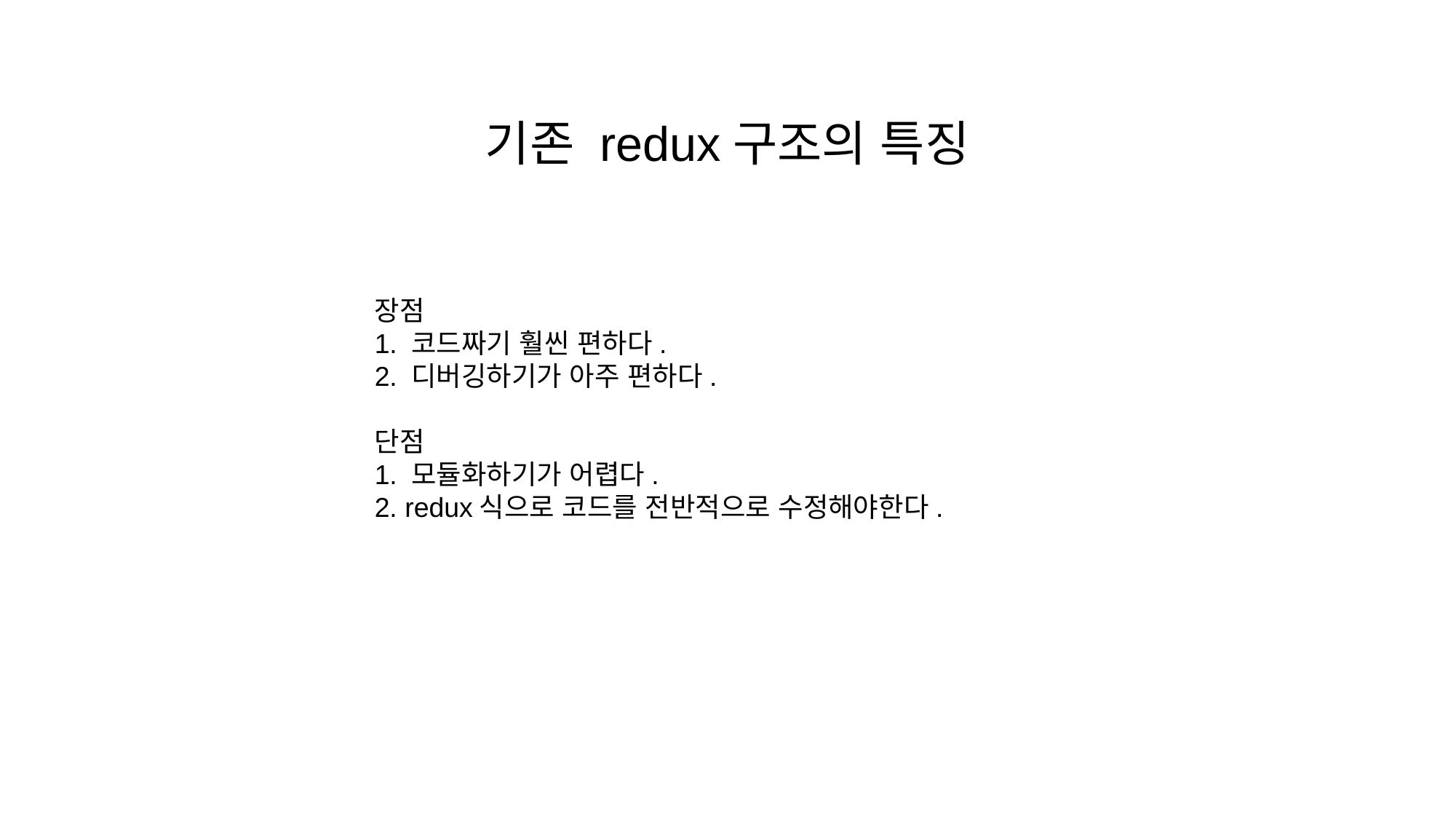

기존 redux구조의 특징
장점
1. 코드짜기 훨씬 편하다.
2. 디버깅하기가 아주 편하다.
단점
1. 모듈화하기가 어렵다.
2. redux식으로 코드를 전반적으로 수정해야한다.